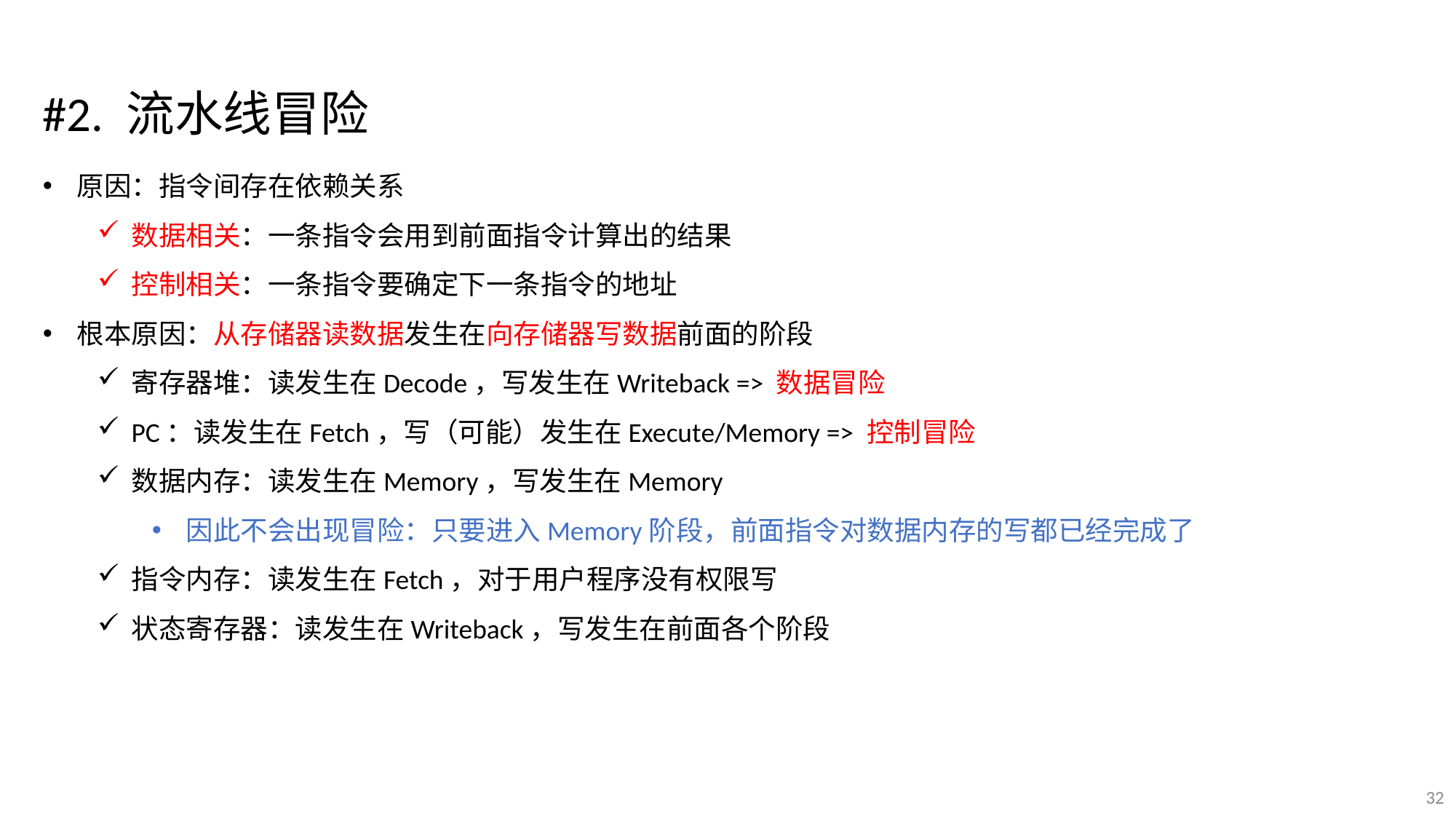

#2. 流水线冒险
原因：指令间存在依赖关系
数据相关：一条指令会用到前面指令计算出的结果
控制相关：一条指令要确定下一条指令的地址
根本原因：从存储器读数据发生在向存储器写数据前面的阶段
寄存器堆：读发生在Decode，写发生在Writeback => 数据冒险
PC：读发生在Fetch，写（可能）发生在Execute/Memory => 控制冒险
数据内存：读发生在Memory，写发生在Memory
因此不会出现冒险：只要进入Memory阶段，前面指令对数据内存的写都已经完成了
指令内存：读发生在Fetch，对于用户程序没有权限写
状态寄存器：读发生在Writeback，写发生在前面各个阶段

32